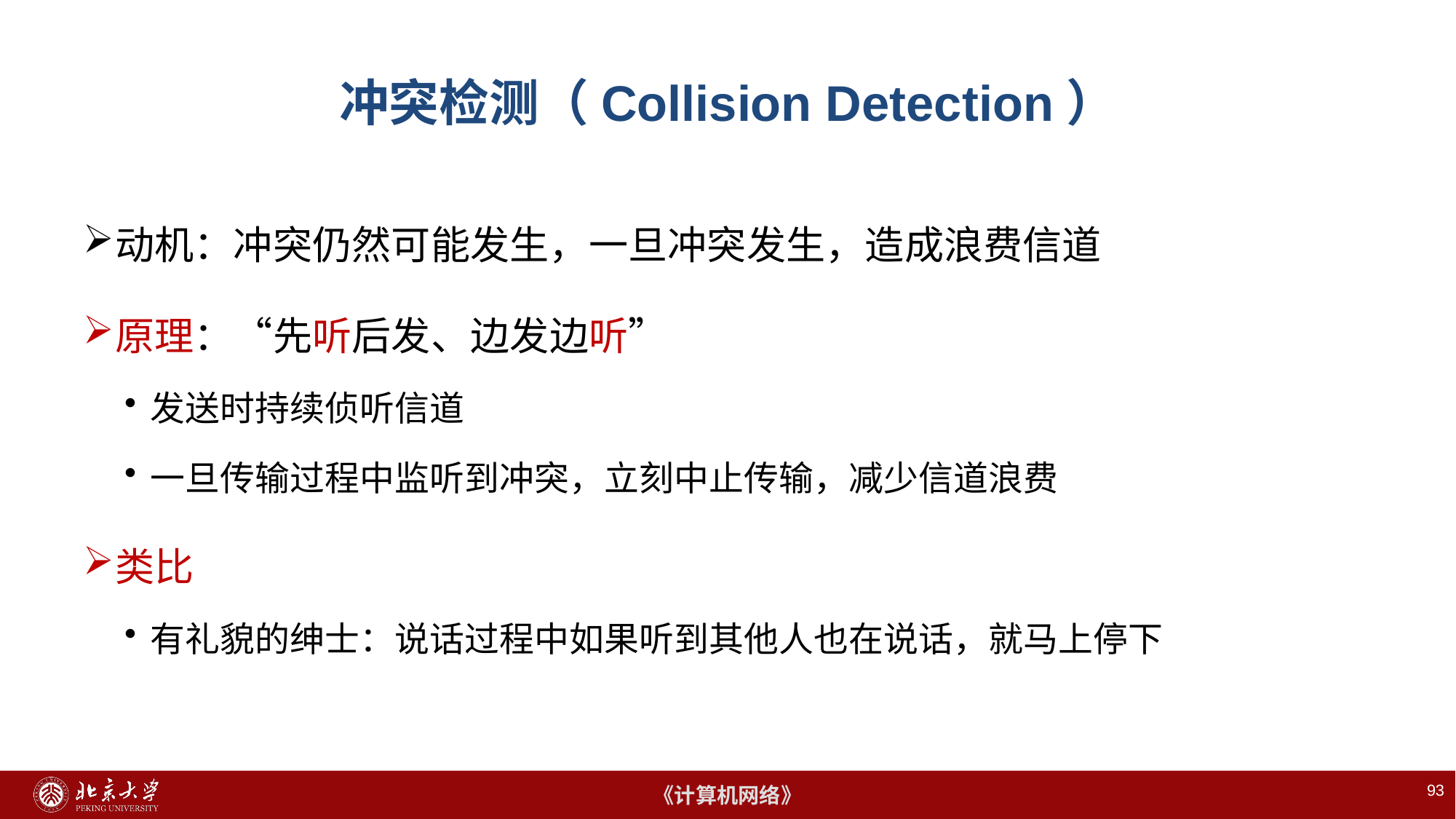

# 冲突检测（Collision Detection）
动机：冲突仍然可能发生，一旦冲突发生，造成浪费信道
原理：“先听后发、边发边听”
发送时持续侦听信道
一旦传输过程中监听到冲突，立刻中止传输，减少信道浪费
类比
有礼貌的绅士：说话过程中如果听到其他人也在说话，就马上停下
93